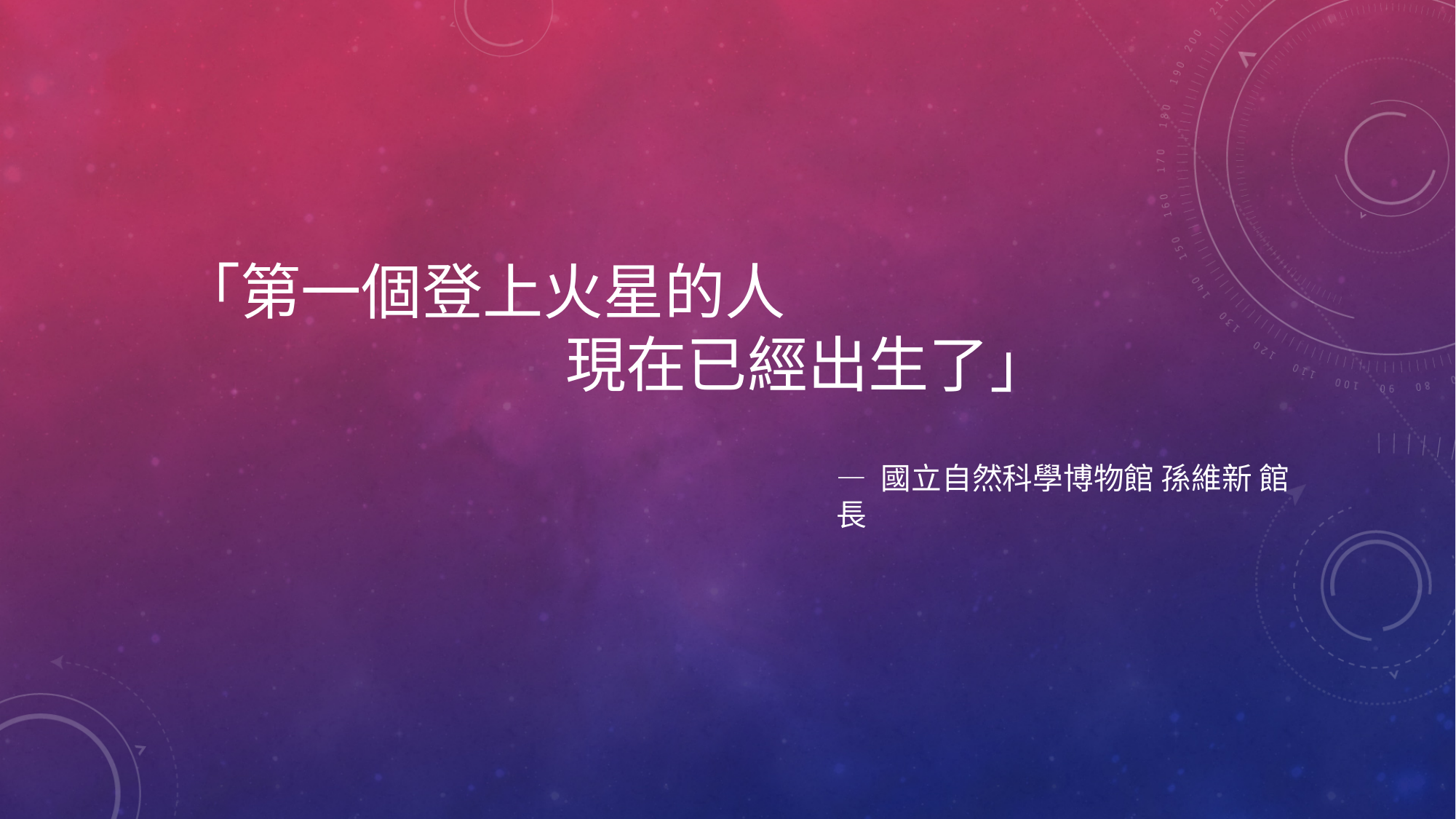

# 「第一個登上火星的人 現在已經出生了」
— 國立自然科學博物館 孫維新 館長